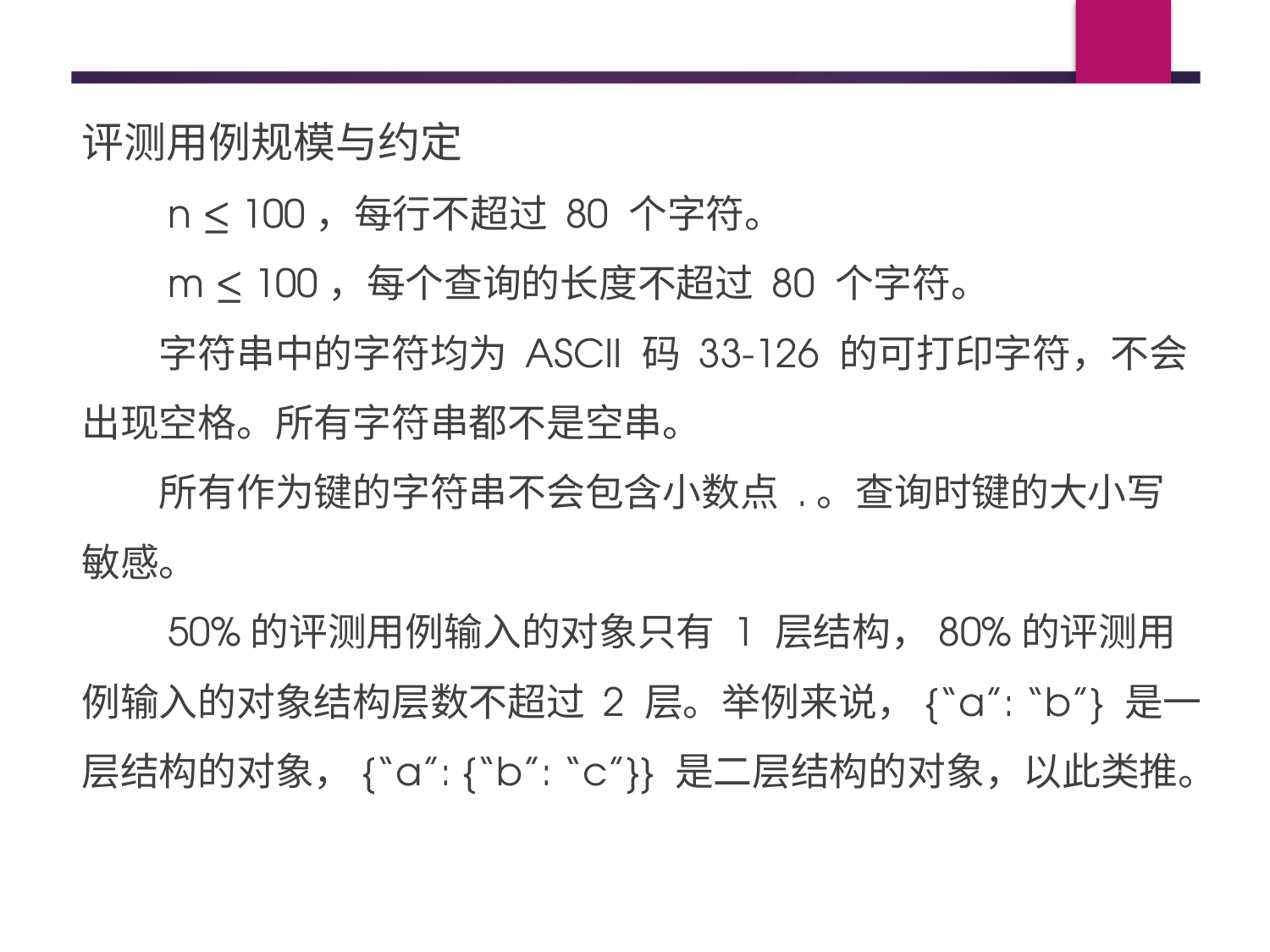

评测用例规模与约定
　　n ≤ 100，每行不超过 80 个字符。
　　m ≤ 100，每个查询的长度不超过 80 个字符。
　　字符串中的字符均为 ASCII 码 33-126 的可打印字符，不会出现空格。所有字符串都不是空串。
　　所有作为键的字符串不会包含小数点 .。查询时键的大小写敏感。
　　50%的评测用例输入的对象只有 1 层结构，80%的评测用例输入的对象结构层数不超过 2 层。举例来说，{“a”: “b”} 是一层结构的对象，{“a”: {“b”: “c”}} 是二层结构的对象，以此类推。